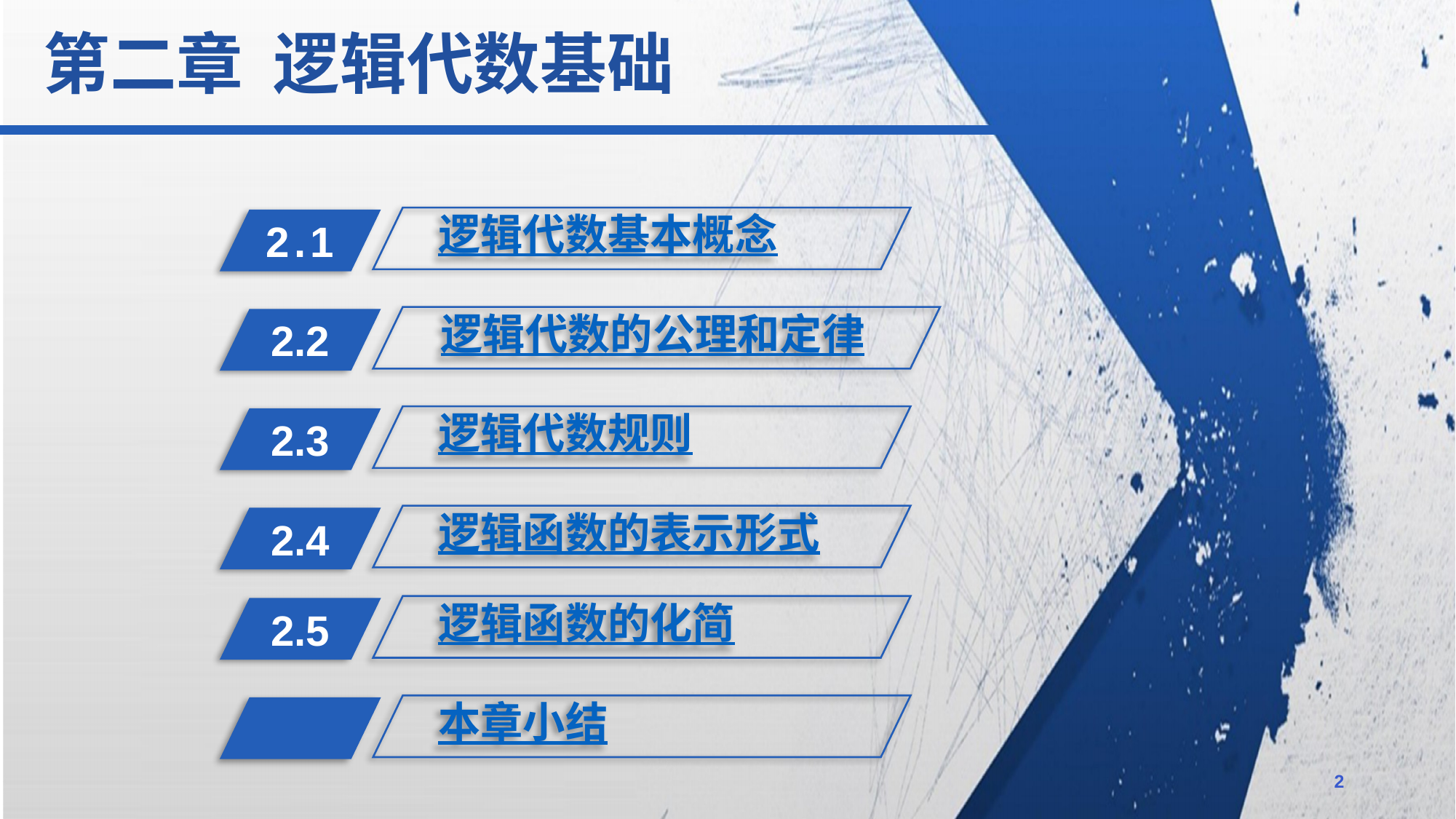

第二章  逻辑代数基础
逻辑代数基本概念
2.1
逻辑代数的公理和定律
2.2
逻辑代数规则
2.3
逻辑函数的表示形式
2.4
逻辑函数的化简
2.5
本章小结

2